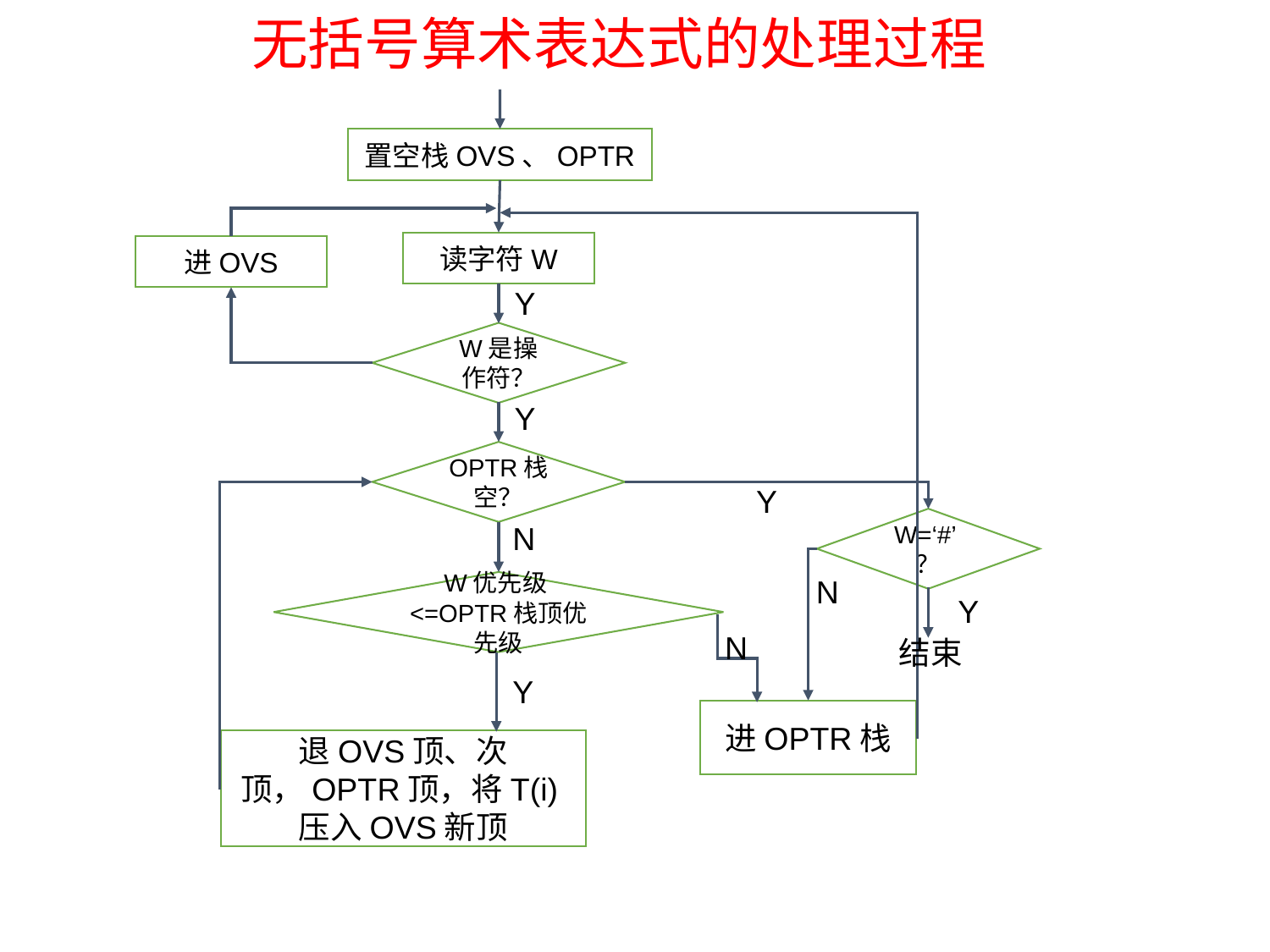

无括号算术表达式的处理过程
置空栈OVS、OPTR
读字符W
进OVS
Y
W是操作符？
Y
OPTR栈空？
Y
W=‘#’？
N
N
W优先级<=OPTR栈顶优先级
Y
N
结束
Y
进OPTR栈
退OVS顶、次顶，OPTR顶，将T(i)压入OVS新顶
61